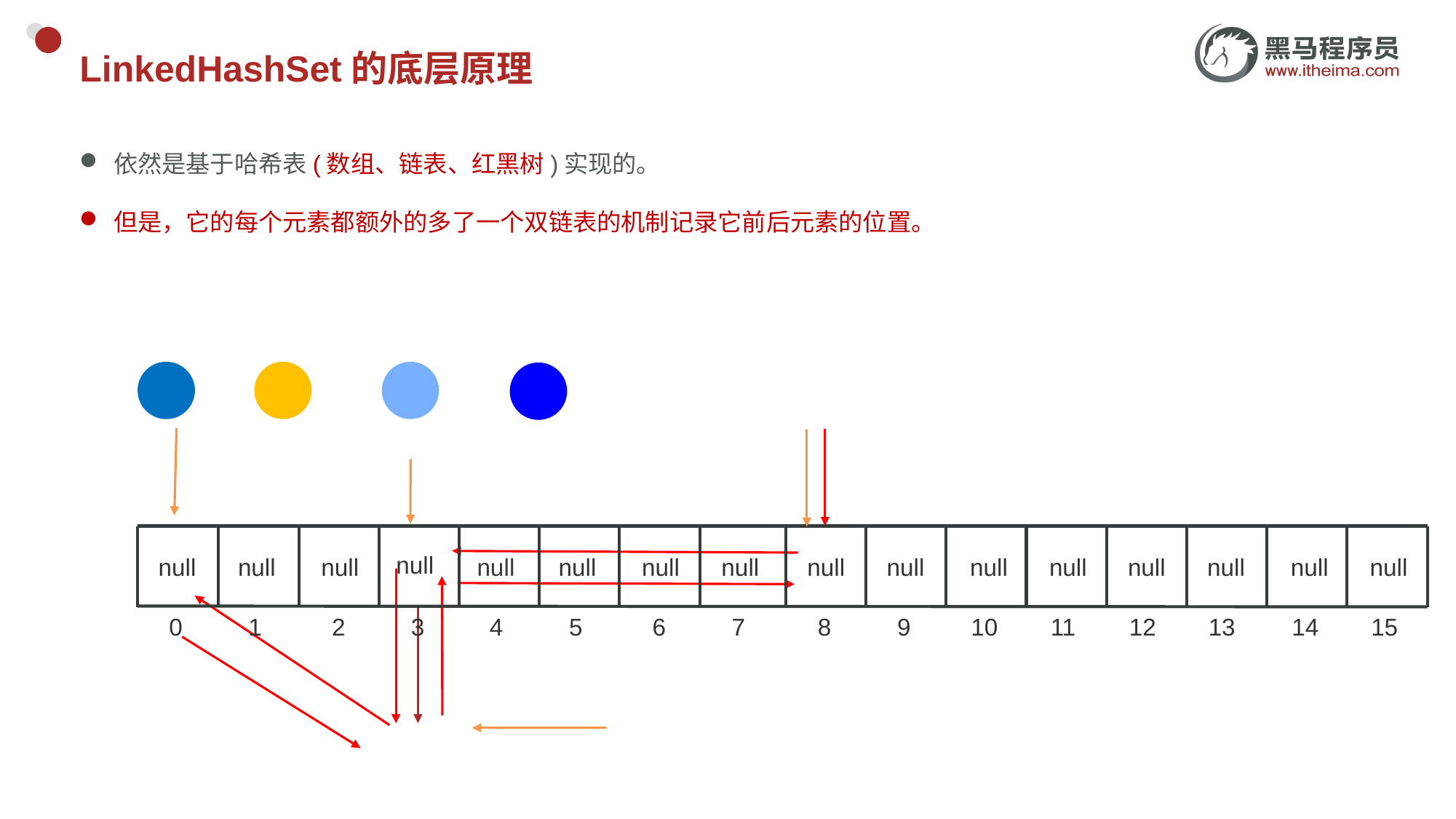

# LinkedHashSet的底层原理
依然是基于哈希表(数组、链表、红黑树)实现的。
但是，它的每个元素都额外的多了一个双链表的机制记录它前后元素的位置。

null
null
null
null
null
null
null
null
null
null
null
null
null
null
null
null
0
1
2
3
4
5
6
7
8
9
10
11
12
13
14
15